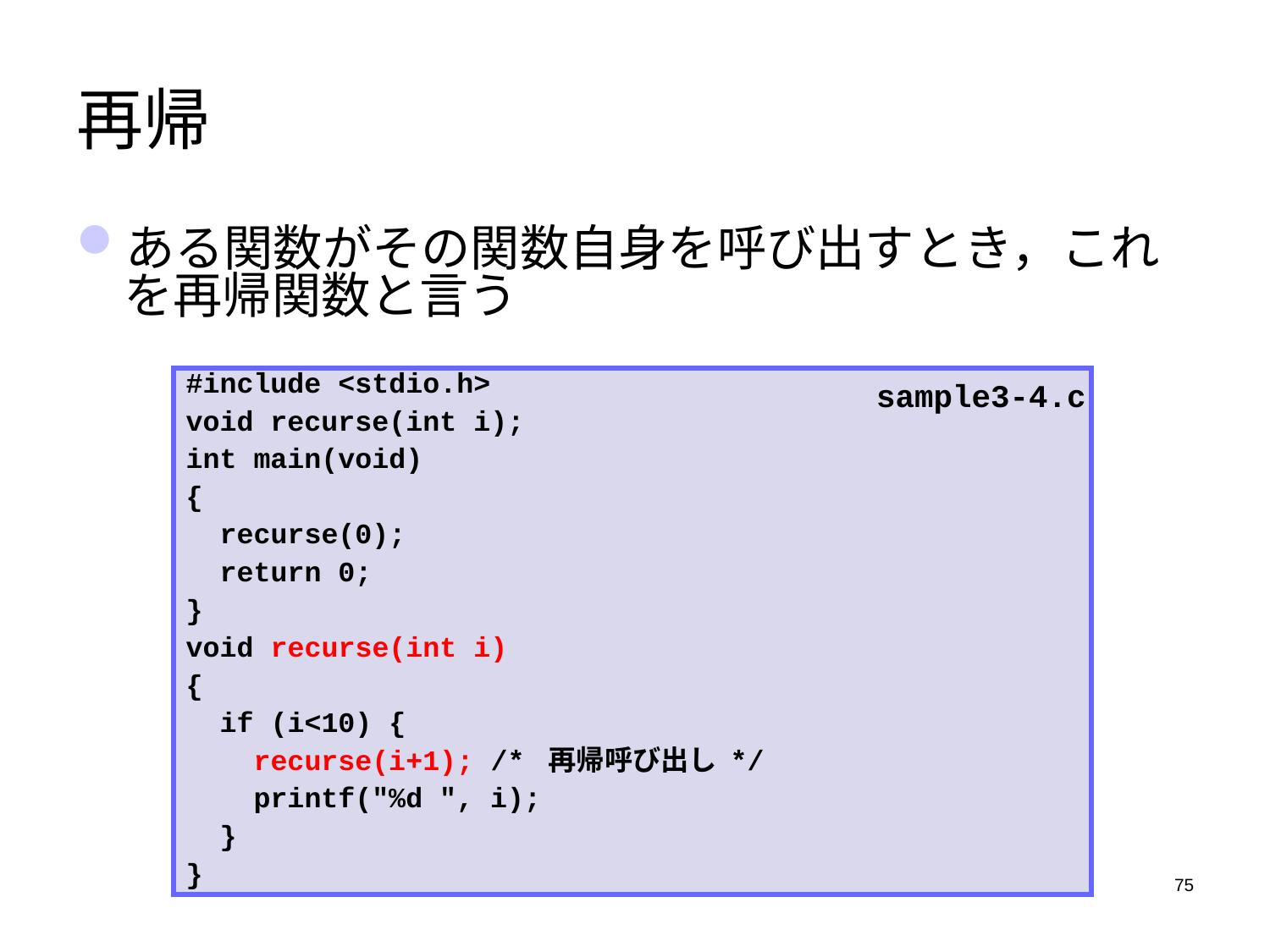

# 再帰
ある関数がその関数自身を呼び出すとき，これを再帰関数と言う
#include <stdio.h>
void recurse(int i);
int main(void)
{
  recurse(0);
  return 0;
}
void recurse(int i)
{
  if (i<10) {
    recurse(i+1); /* 再帰呼び出し */
    printf("%d ", i);
  }
}
sample3-4.c
75